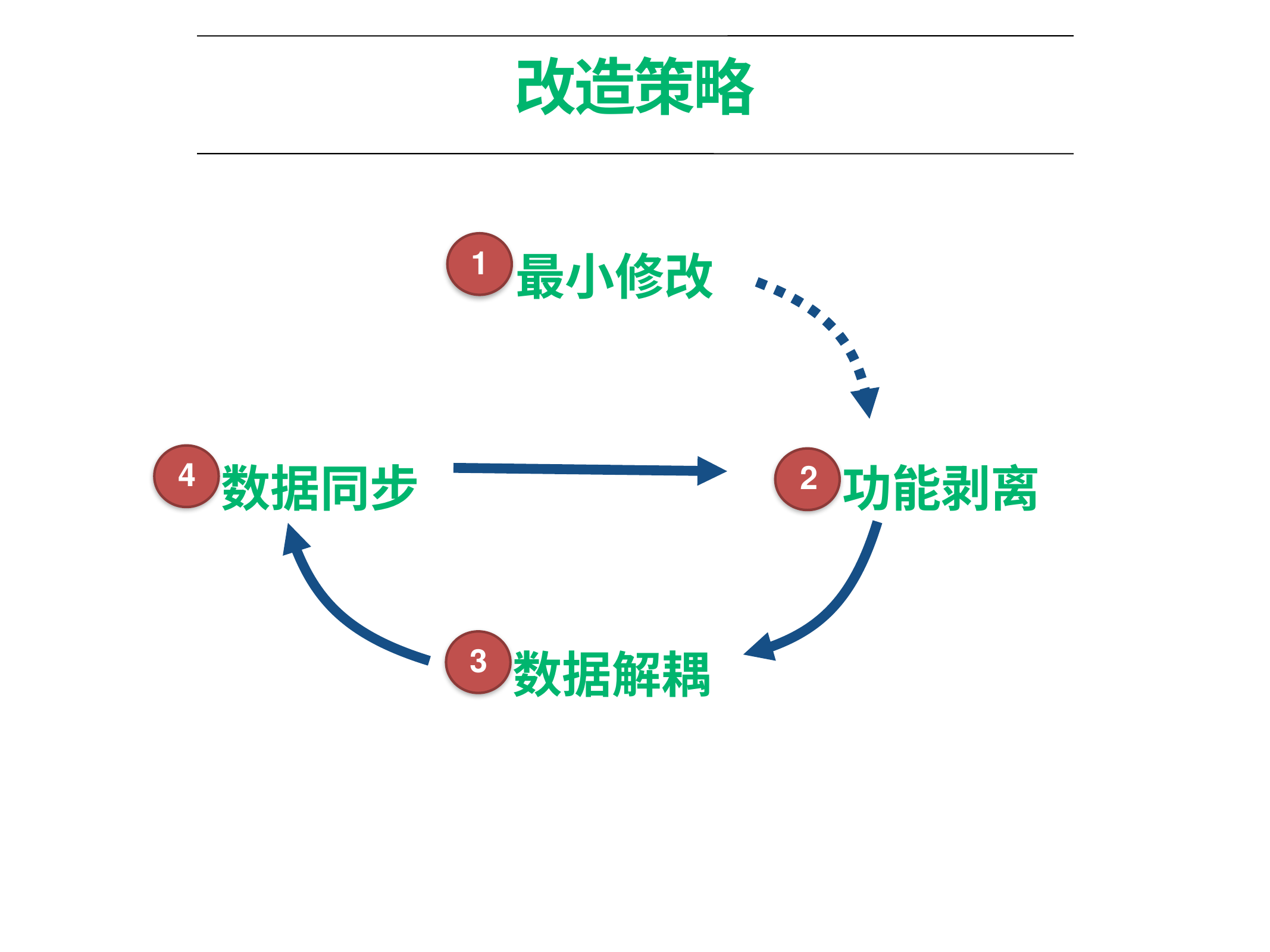

# 改造策略
最小修改

1

功能剥离

2
数据同步

4

数据解耦

3
18